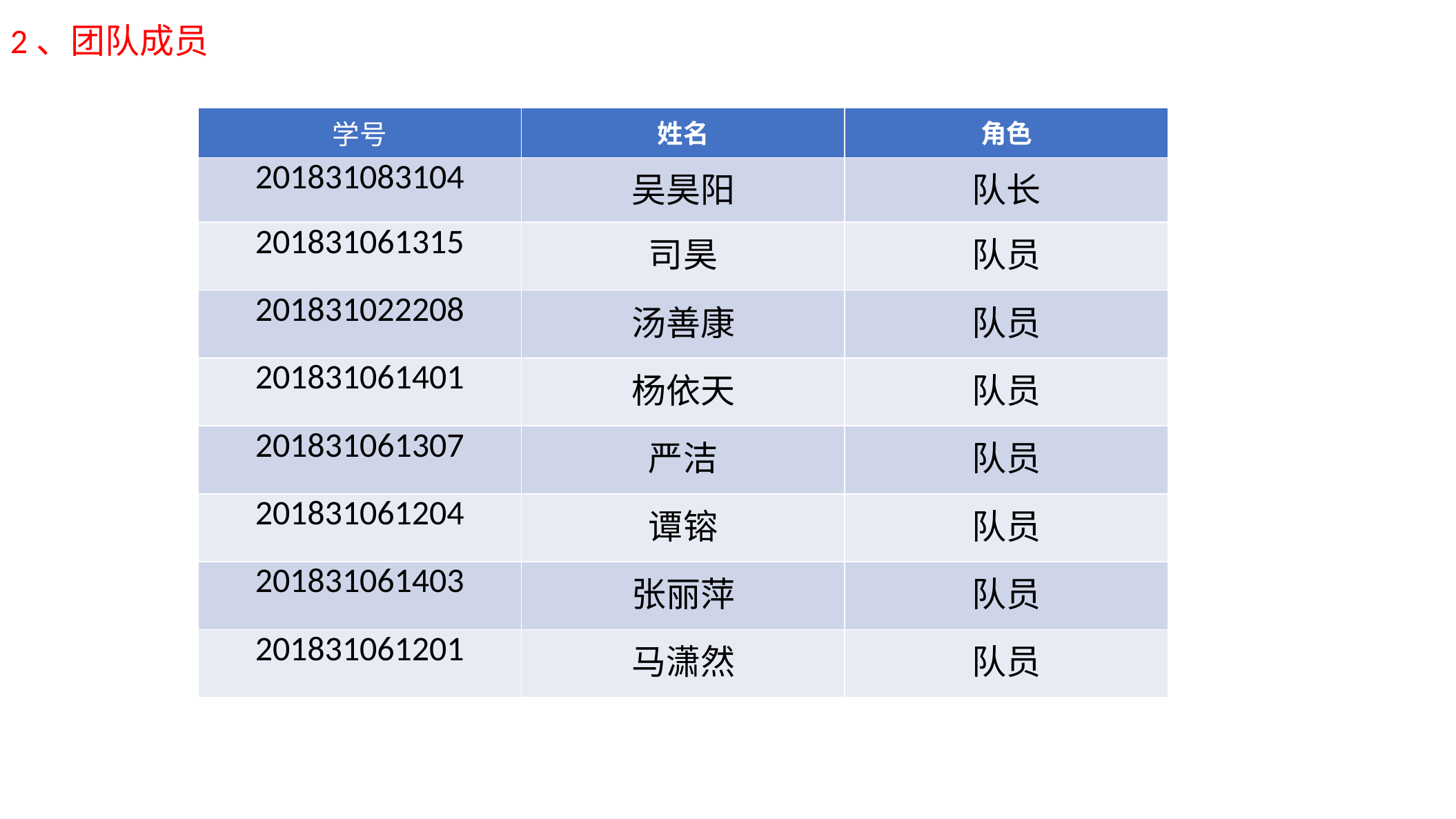

2、团队成员
| 学号 | 姓名 | 角色 |
| --- | --- | --- |
| 201831083104 | 吴昊阳 | 队长 |
| 201831061315 | 司昊 | 队员 |
| 201831022208 | 汤善康 | 队员 |
| 201831061401 | 杨依天 | 队员 |
| 201831061307 | 严洁 | 队员 |
| 201831061204 | 谭镕 | 队员 |
| 201831061403 | 张丽萍 | 队员 |
| 201831061201 | 马潇然 | 队员 |